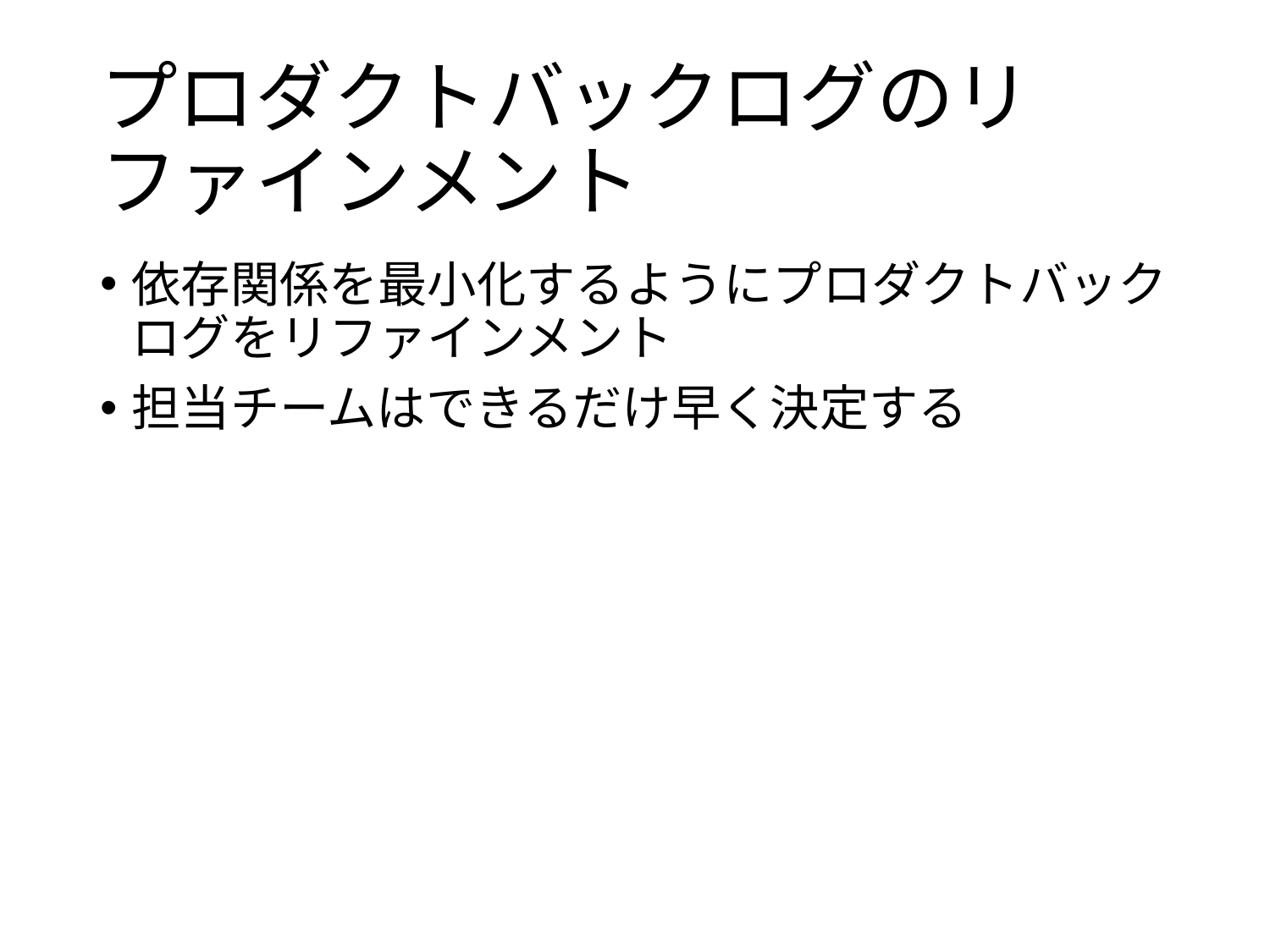

# プロダクトバックログのリファインメント
依存関係を最小化するようにプロダクトバックログをリファインメント
担当チームはできるだけ早く決定する